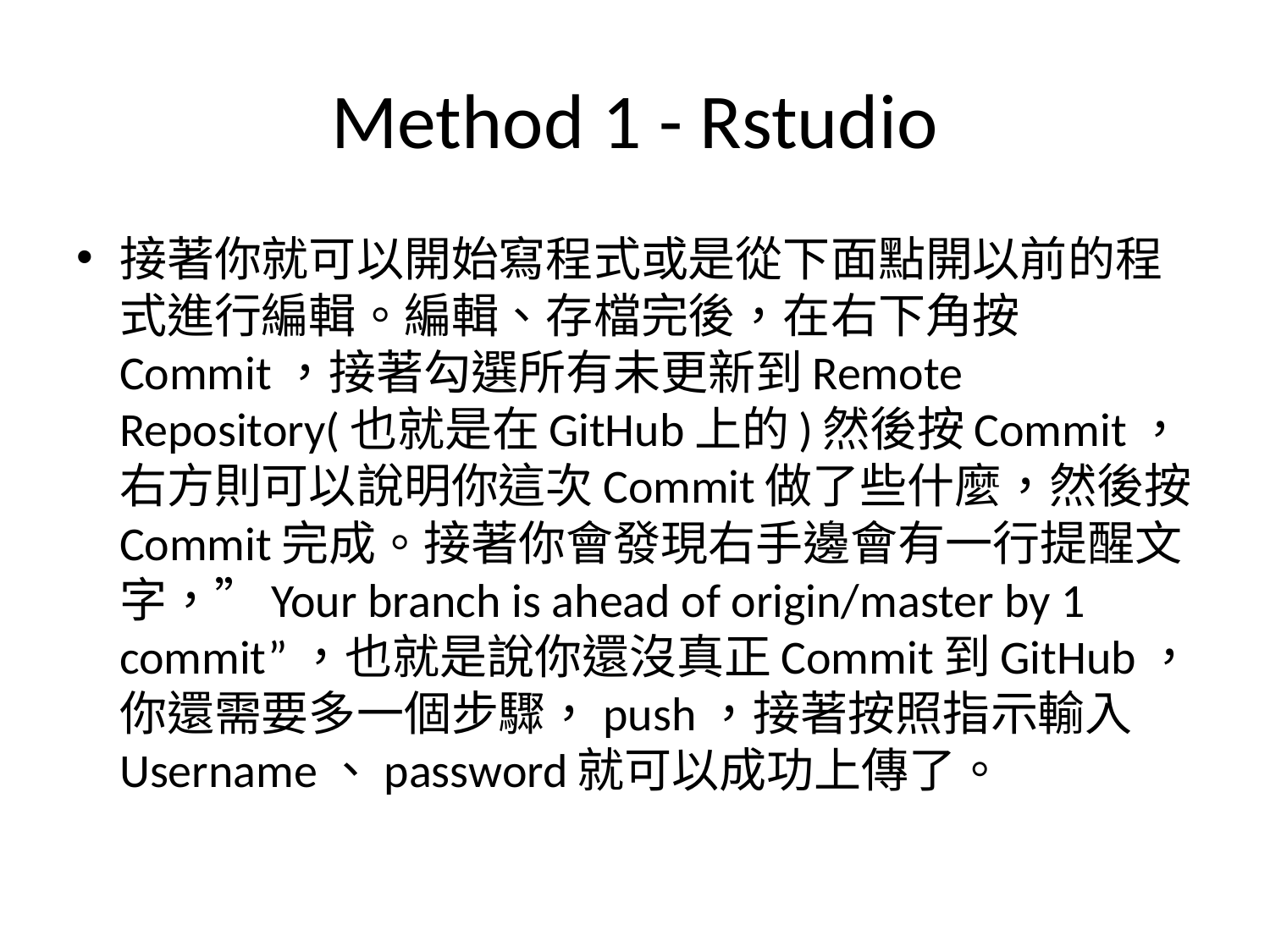

# Method 1 - Rstudio
接著你就可以開始寫程式或是從下面點開以前的程式進行編輯。編輯、存檔完後，在右下角按Commit，接著勾選所有未更新到Remote Repository(也就是在GitHub上的)然後按Commit，右方則可以說明你這次Commit做了些什麼，然後按Commit完成。接著你會發現右手邊會有一行提醒文字，”Your branch is ahead of origin/master by 1 commit”，也就是說你還沒真正Commit到GitHub，你還需要多一個步驟，push，接著按照指示輸入Username、password就可以成功上傳了。